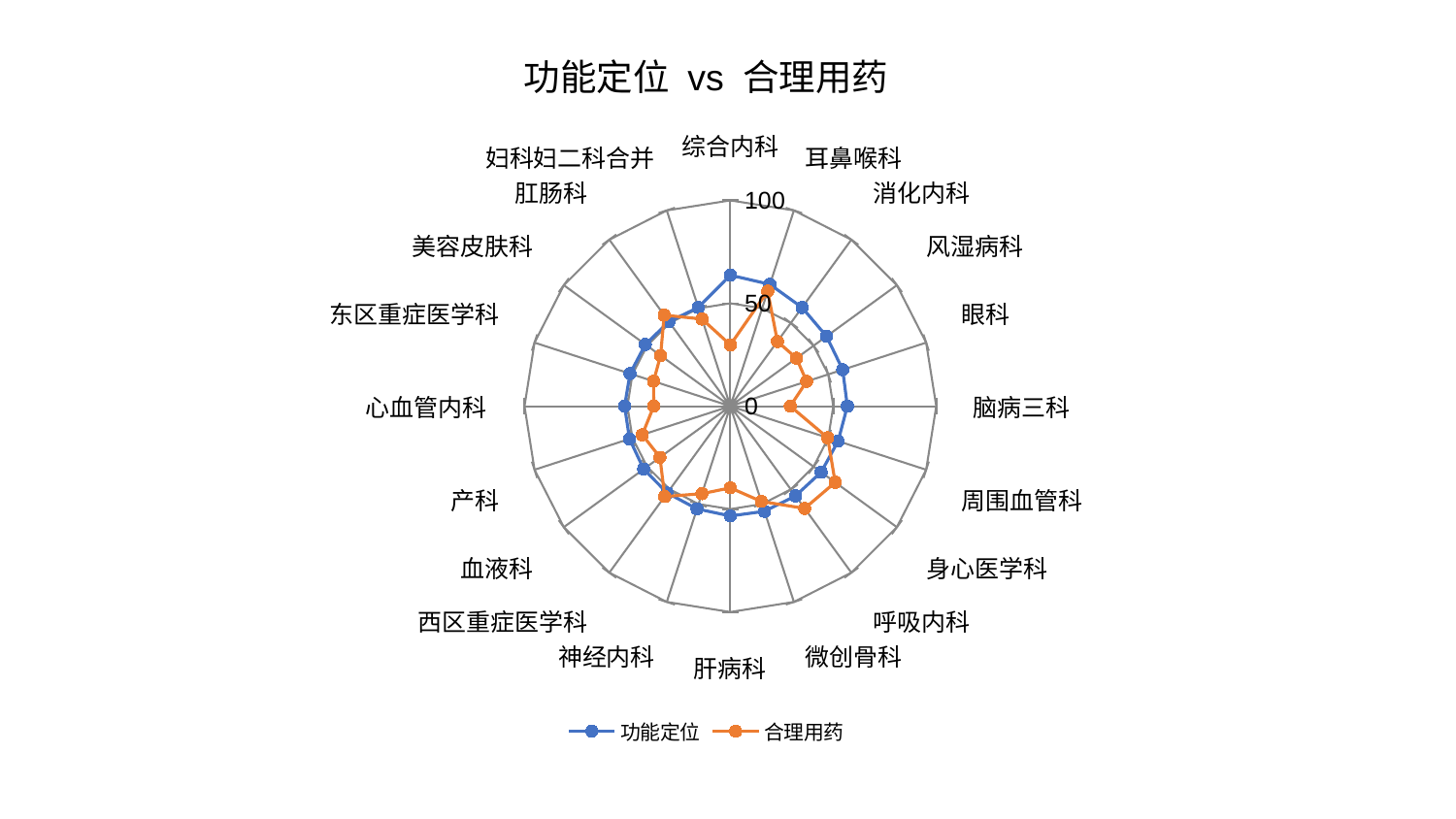

### Chart: 功能定位 vs 合理用药

| Category | 功能定位 | 合理用药 |
|---|---|---|
| 综合内科 | 63.667965036112285 | 29.795999357379774 |
| 耳鼻喉科 | 62.24413627735147 | 58.75795048647131 |
| 消化内科 | 59.271713614129155 | 38.894881751190084 |
| 风湿病科 | 57.751443401664844 | 39.67758551404714 |
| 眼科 | 57.388925592447976 | 38.974654443580945 |
| 脑病三科 | 56.83937788556471 | 29.14355615998769 |
| 周围血管科 | 55.043814217275845 | 49.70957348656059 |
| 身心医学科 | 54.523077545726984 | 62.963290979635175 |
| 呼吸内科 | 53.87396998826642 | 61.39970882858723 |
| 微创骨科 | 53.7060457586954 | 48.6658954540803 |
| 肝病科 | 53.35058107836222 | 39.67358460089375 |
| 神经内科 | 52.47795922471684 | 44.70028101227037 |
| 西区重症医学科 | 52.16233788359913 | 54.270716067520304 |
| 血液科 | 52.0413456422125 | 42.27654860758671 |
| 产科 | 51.49720107643997 | 45.01936461691777 |
| 心血管内科 | 51.37703243817392 | 37.20276205136432 |
| 东区重症医学科 | 51.23046449693494 | 39.24913383812386 |
| 美容皮肤科 | 51.05512837706424 | 41.90292481113024 |
| 肛肠科 | 50.77662521010202 | 54.68843227880459 |
| 妇科妇二科合并 | 50.45499273773076 | 44.52622617168831 |
35